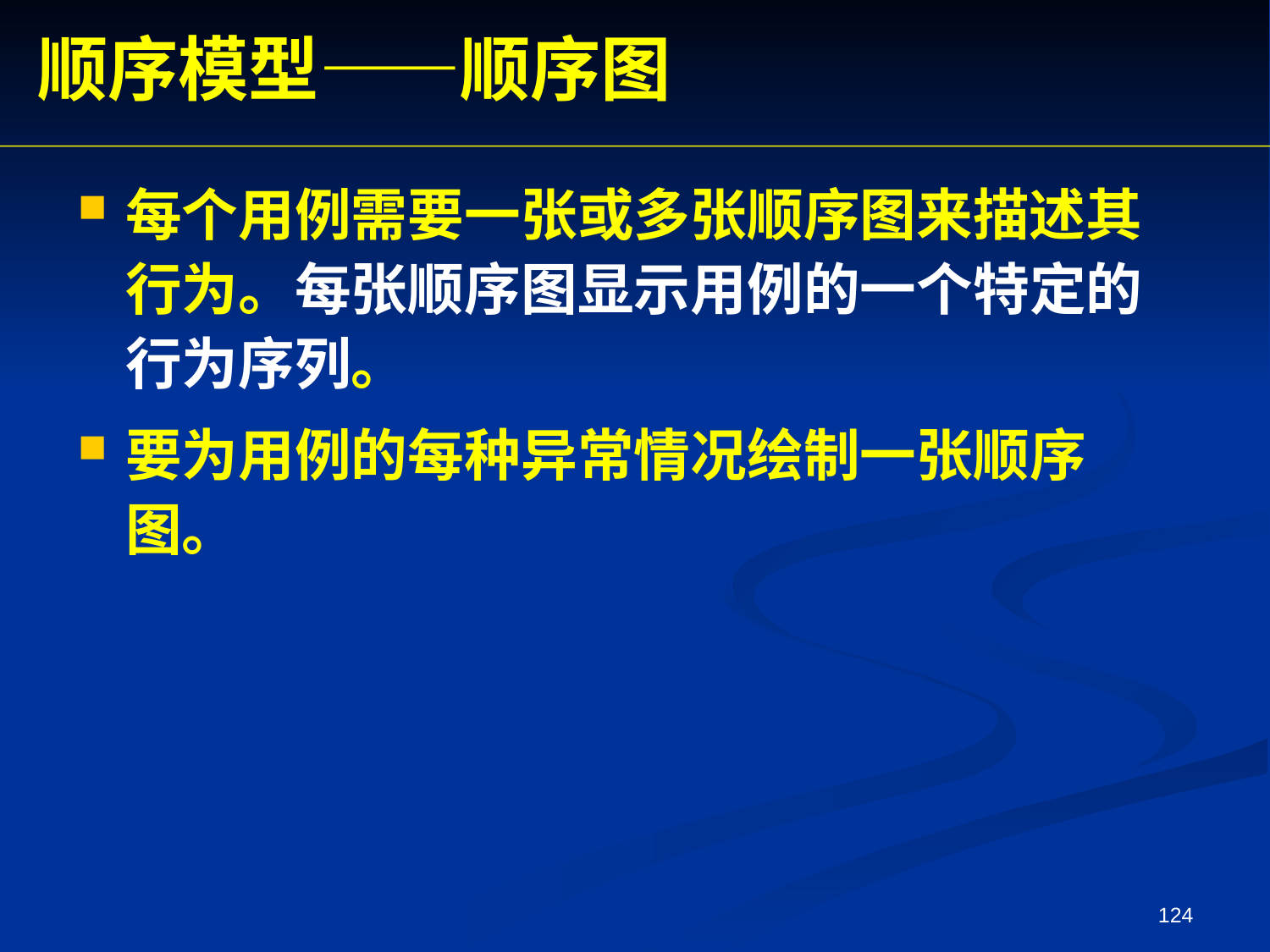

顺序模型——顺序图

每个用例需要一张或多张顺序图来描述其行为。每张顺序图显示用例的一个特定的行为序列。
要为用例的每种异常情况绘制一张顺序图。
124